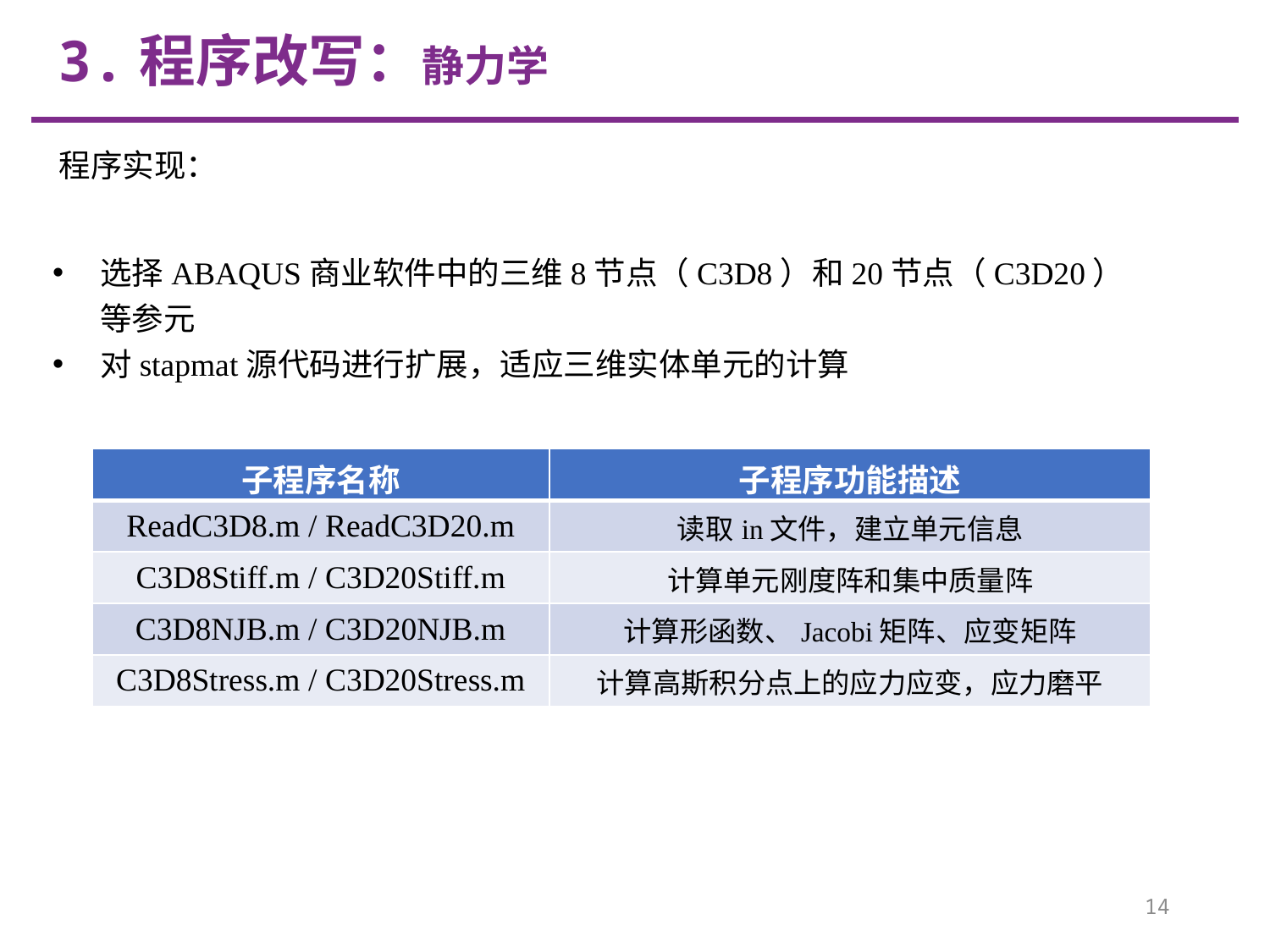

3.程序改写：静力学
程序实现：
选择ABAQUS商业软件中的三维8节点（C3D8）和20节点（C3D20）等参元
对stapmat源代码进行扩展，适应三维实体单元的计算
| 子程序名称 | 子程序功能描述 |
| --- | --- |
| ReadC3D8.m / ReadC3D20.m | 读取in文件，建立单元信息 |
| C3D8Stiff.m / C3D20Stiff.m | 计算单元刚度阵和集中质量阵 |
| C3D8NJB.m / C3D20NJB.m | 计算形函数、Jacobi矩阵、应变矩阵 |
| C3D8Stress.m / C3D20Stress.m | 计算高斯积分点上的应力应变，应力磨平 |
14